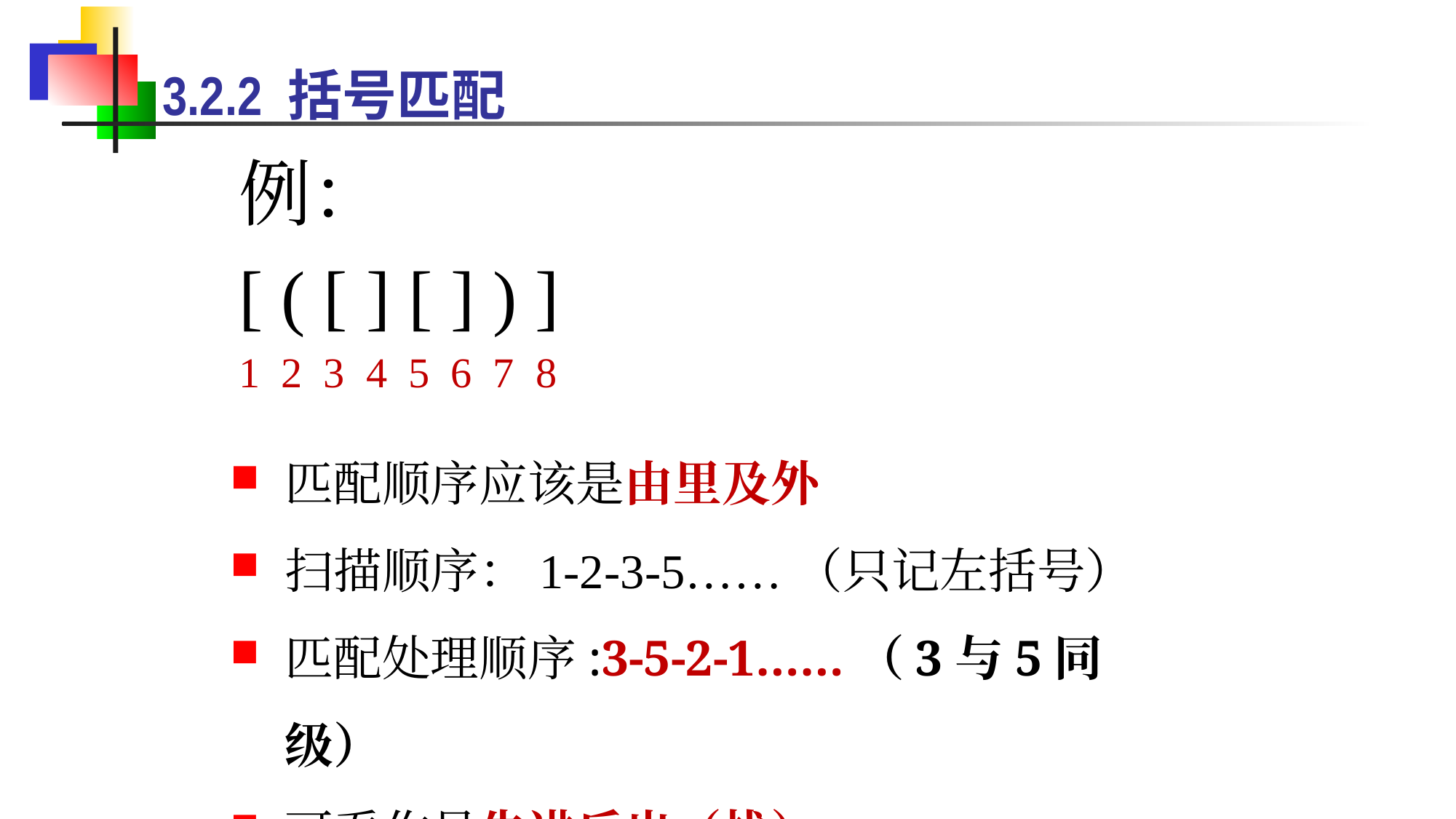

3.2.2 括号匹配
例：
[ ( [ ] [ ] ) ]
1  2  3  4  5  6  7  8
匹配顺序应该是由里及外
扫描顺序：1-2-3-5……（只记左括号）
匹配处理顺序:3-5-2-1……（3与5同级）
可看作是先进后出（栈）